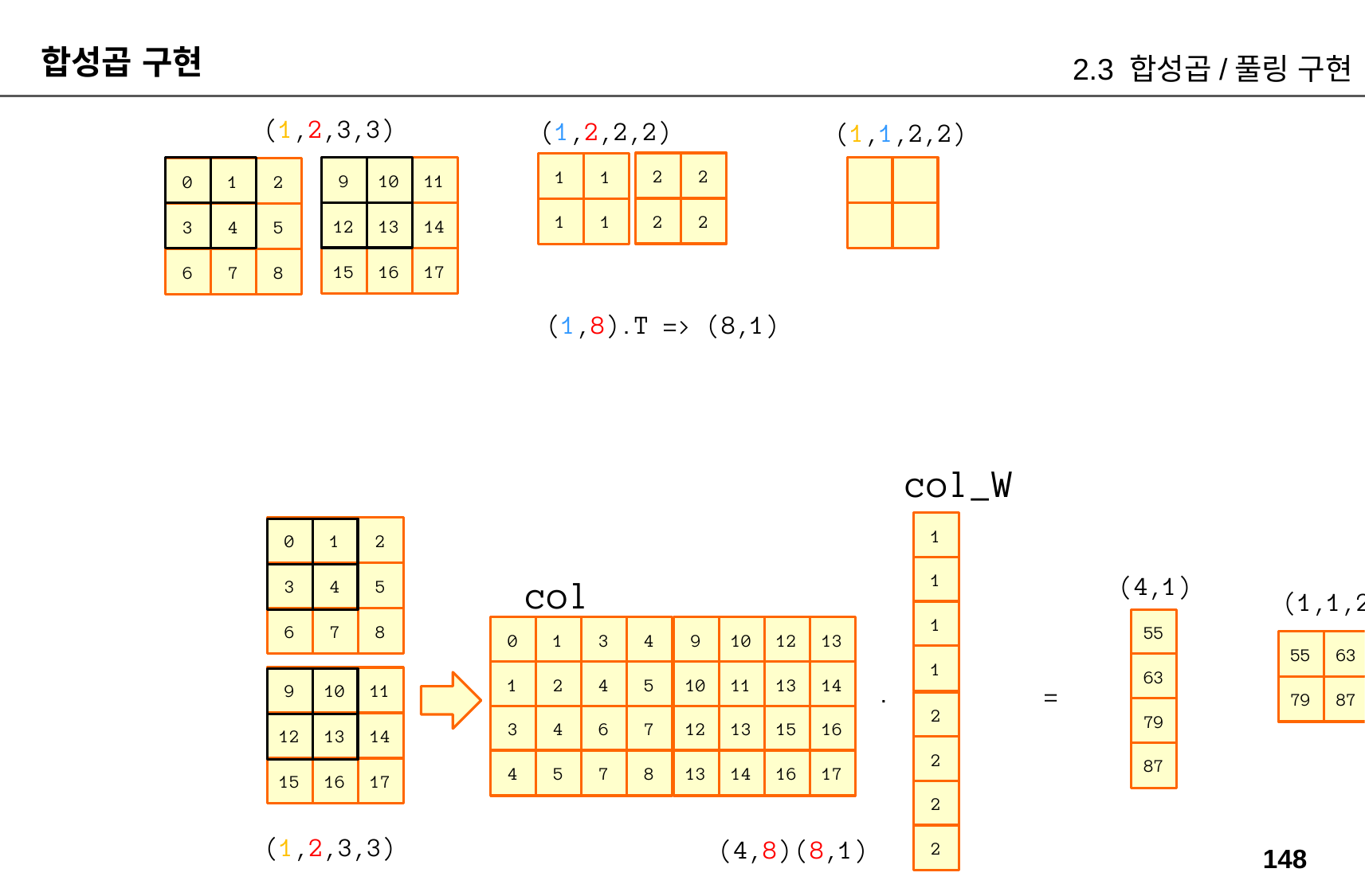

합성곱 구현
2.3 합성곱/풀링 구현
(1,2,3,3)
(1,2,2,2)
(1,1,2,2)
2
2
1
1

9
10
11

0
1
2
2
2
1
1
12
13
14

3
4
5
15
16
17
6
7
8
(1,8).T => (8,1)
col_W
1
0
1
2

1
3
4
5
col
(4,1)
(1,1,2,2)
1
6
7
8
55
0
1
3
4
9
10
12
13
63
55
1
63
1
2
4
5
10
11
13
14
9
10
11

.

=
79
87
2
79
3
4
6
7
12
13
15
16
12
13
14
2
87
4
5
7
8
13
14
16
17
15
16
17
2
(1,2,3,3)
2
(4,8)
(8,1)